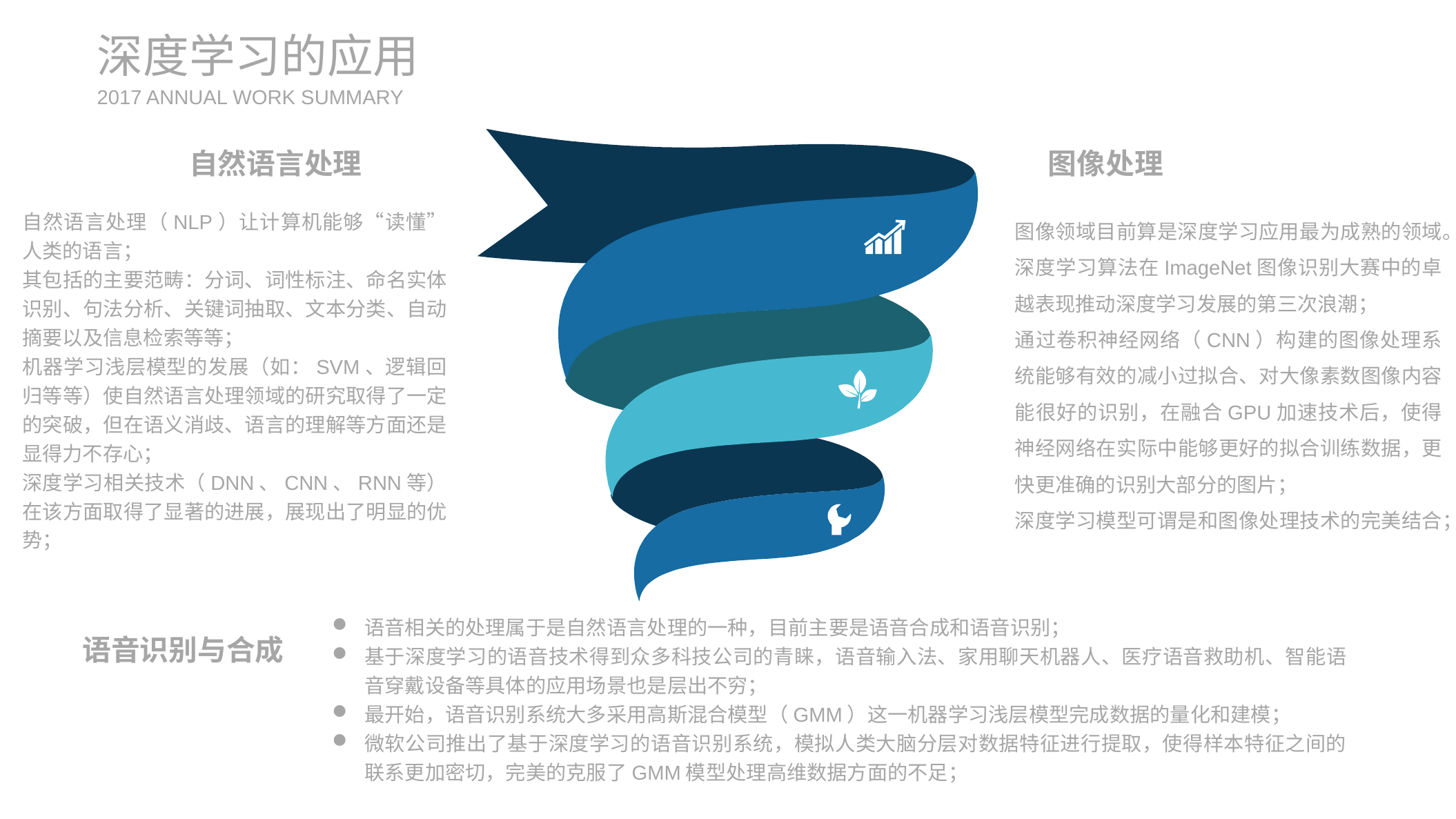

深度学习的应用
2017 ANNUAL WORK SUMMARY

图像处理
自然语言处理

自然语言处理（NLP）让计算机能够“读懂”人类的语言；
其包括的主要范畴：分词、词性标注、命名实体识别、句法分析、关键词抽取、文本分类、自动摘要以及信息检索等等；
机器学习浅层模型的发展（如：SVM、逻辑回归等等）使自然语言处理领域的研究取得了一定的突破，但在语义消歧、语言的理解等方面还是显得力不存心；
深度学习相关技术（DNN、CNN、RNN等）在该方面取得了显著的进展，展现出了明显的优势；
图像领域目前算是深度学习应用最为成熟的领域。深度学习算法在ImageNet图像识别大赛中的卓越表现推动深度学习发展的第三次浪潮；
通过卷积神经网络（CNN）构建的图像处理系统能够有效的减小过拟合、对大像素数图像内容能很好的识别，在融合GPU加速技术后，使得神经网络在实际中能够更好的拟合训练数据，更快更准确的识别大部分的图片；
深度学习模型可谓是和图像处理技术的完美结合；

语音相关的处理属于是自然语言处理的一种，目前主要是语音合成和语音识别；
基于深度学习的语音技术得到众多科技公司的青睐，语音输入法、家用聊天机器人、医疗语音救助机、智能语音穿戴设备等具体的应用场景也是层出不穷；
最开始，语音识别系统大多采用高斯混合模型（GMM）这一机器学习浅层模型完成数据的量化和建模；
微软公司推出了基于深度学习的语音识别系统，模拟人类大脑分层对数据特征进行提取，使得样本特征之间的联系更加密切，完美的克服了GMM模型处理高维数据方面的不足；
语音识别与合成